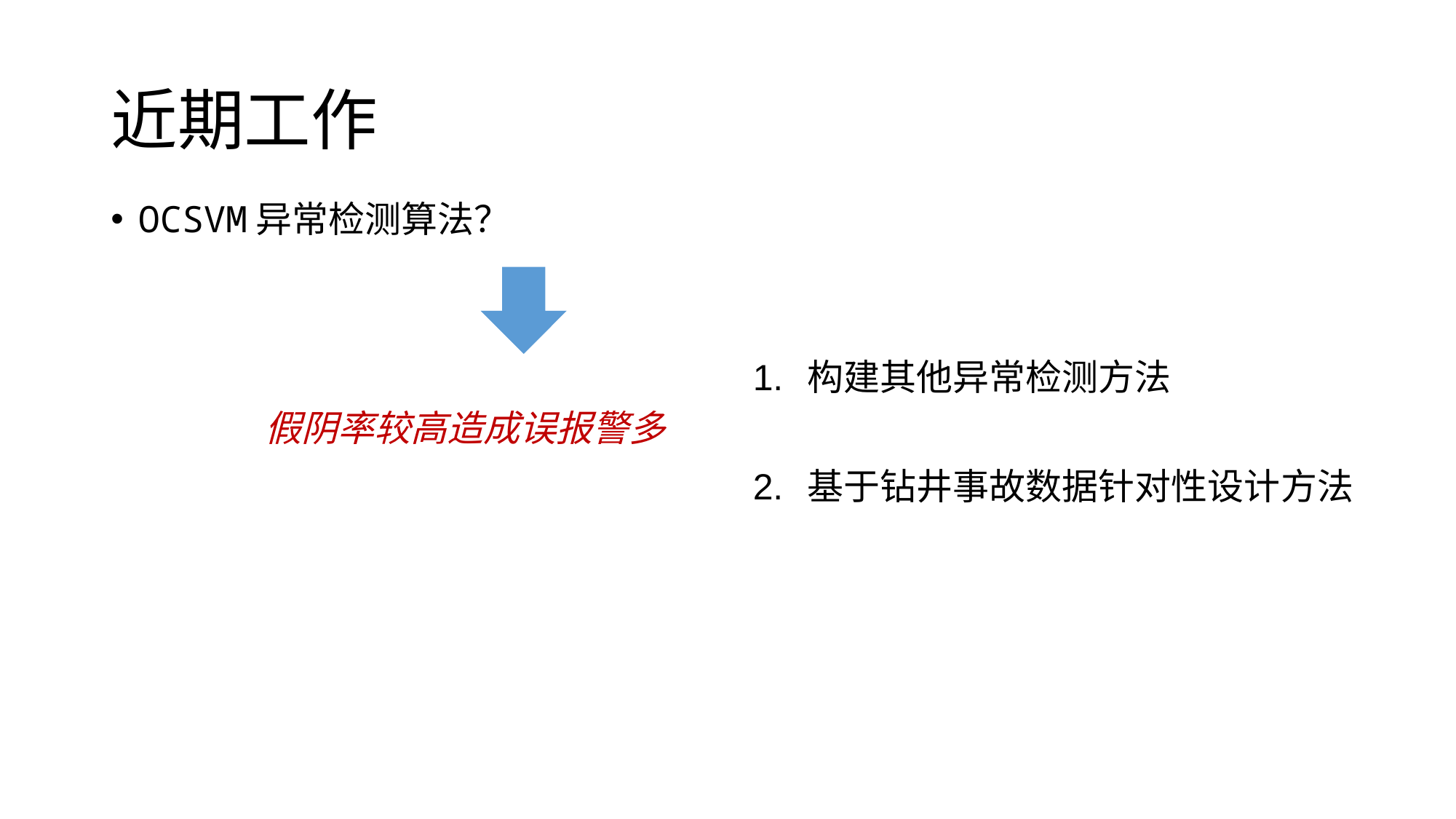

# 近期工作
OCSVM异常检测算法？

构建其他异常检测方法

基于钻井事故数据针对性设计方法
假阴率较高造成误报警多